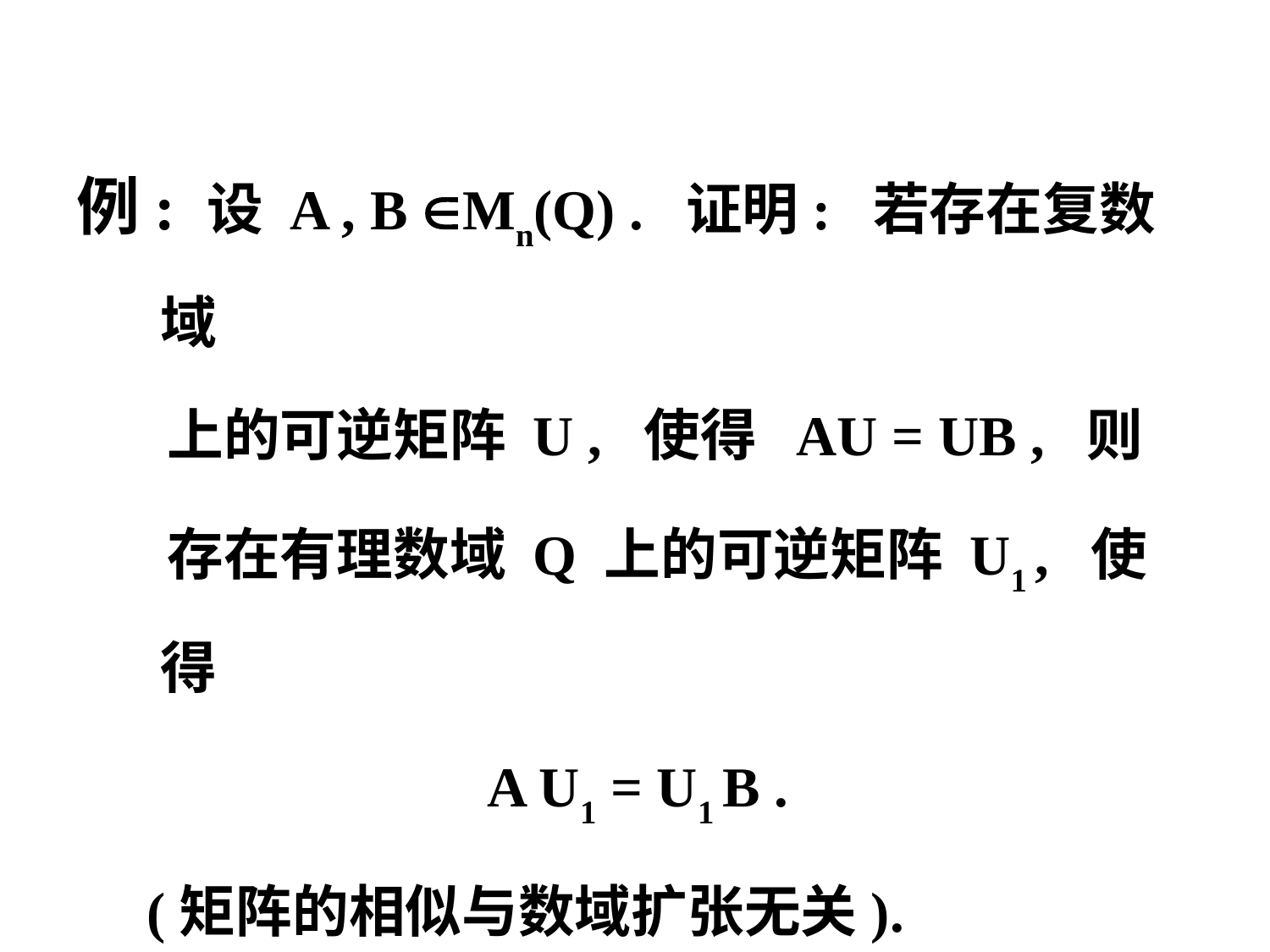

例: 设 A , B ∈Mn(Q) .  证明:  若存在复数域
      上的可逆矩阵 U ,  使得  AU = UB ,  则
      存在有理数域 Q 上的可逆矩阵 U1 ,  使得
                             A U1 = U1 B .
     (矩阵的相似与数域扩张无关).